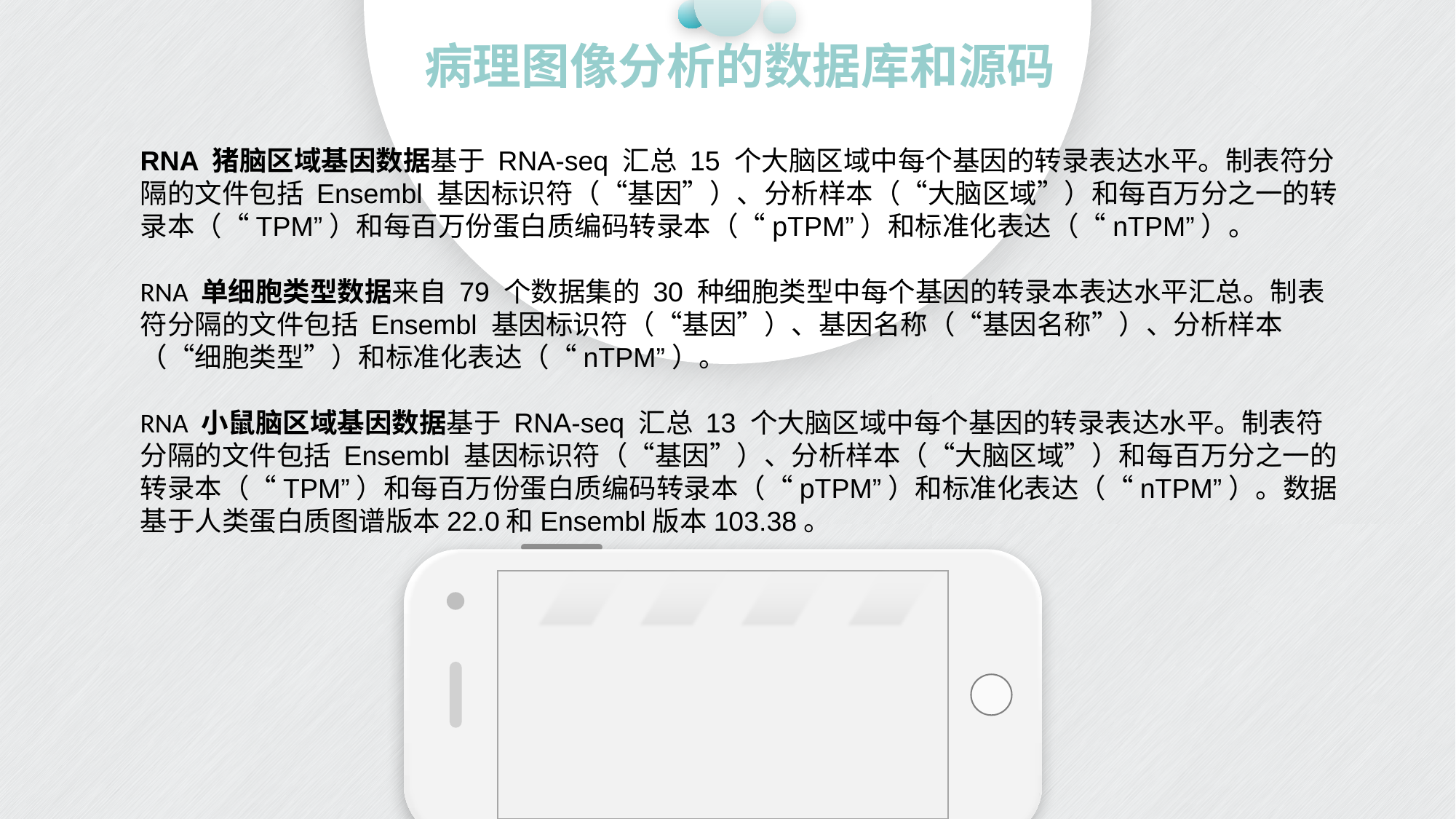

病理图像分析的数据库和源码
RNA 猪脑区域基因数据基于 RNA-seq 汇总 15 个大脑区域中每个基因的转录表达水平。制表符分隔的文件包括 Ensembl 基因标识符（“基因”）、分析样本（“大脑区域”）和每百万分之一的转录本（“TPM”）和每百万份蛋白质编码转录本（“pTPM”）和标准化表达（“nTPM”）。 RNA 单细胞类型数据来自 79 个数据集的 30 种细胞类型中每个基因的转录本表达水平汇总。制表符分隔的文件包括 Ensembl 基因标识符（“基因”）、基因名称（“基因名称”）、分析样本（“细胞类型”）和标准化表达（“nTPM”）。 RNA 小鼠脑区域基因数据基于 RNA-seq 汇总 13 个大脑区域中每个基因的转录表达水平。制表符分隔的文件包括 Ensembl 基因标识符（“基因”）、分析样本（“大脑区域”）和每百万分之一的转录本（“TPM”）和每百万份蛋白质编码转录本（“pTPM”）和标准化表达（“nTPM”）。数据基于人类蛋白质图谱版本22.0和Ensembl版本103.38。